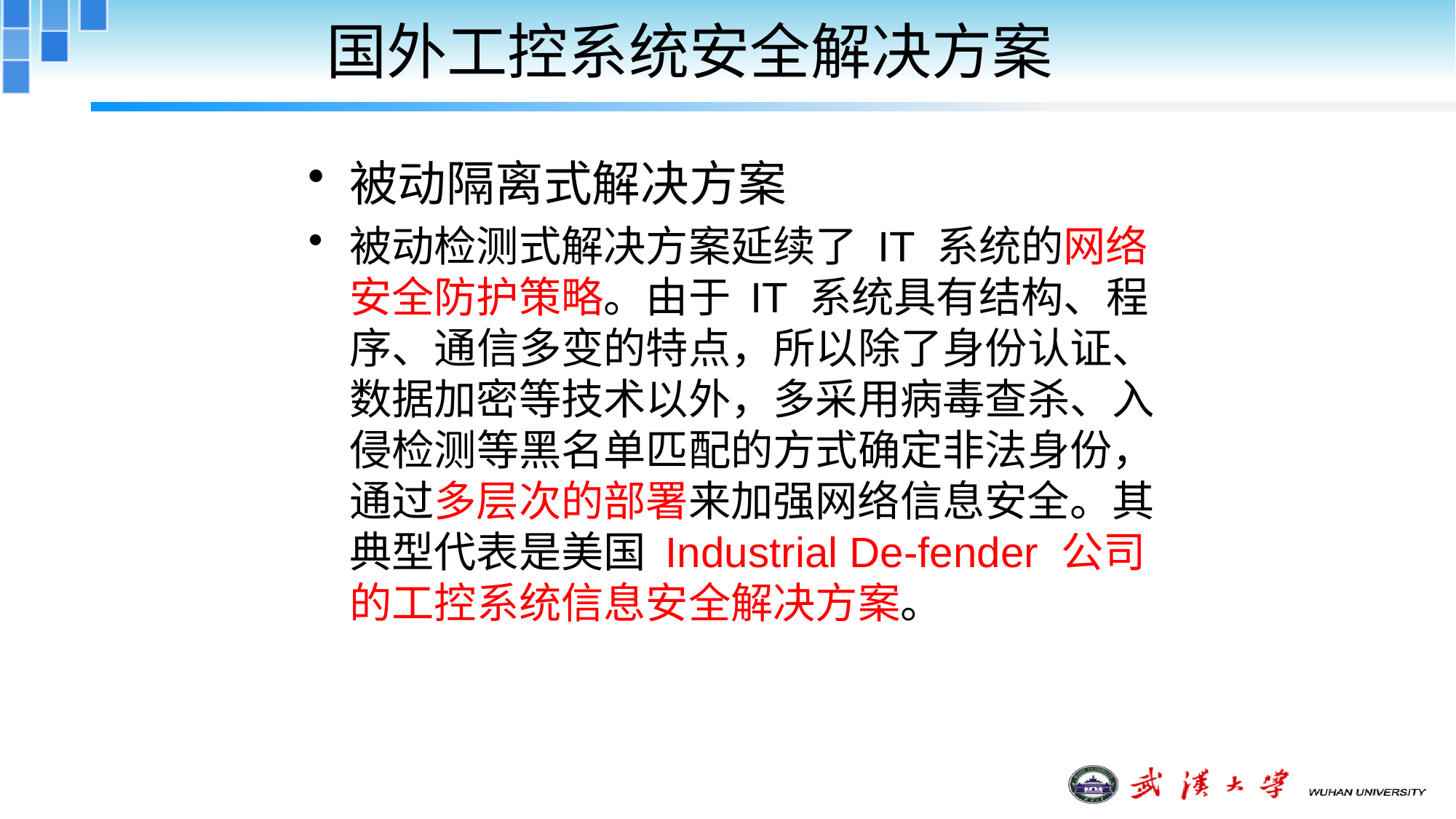

# 国外工控系统安全解决方案
被动隔离式解决方案
被动检测式解决方案延续了 IT 系统的网络安全防护策略。由于 IT 系统具有结构、程序、通信多变的特点，所以除了身份认证、数据加密等技术以外，多采用病毒查杀、入侵检测等黑名单匹配的方式确定非法身份，通过多层次的部署来加强网络信息安全。其典型代表是美国 Industrial De-fender 公司的工控系统信息安全解决方案。